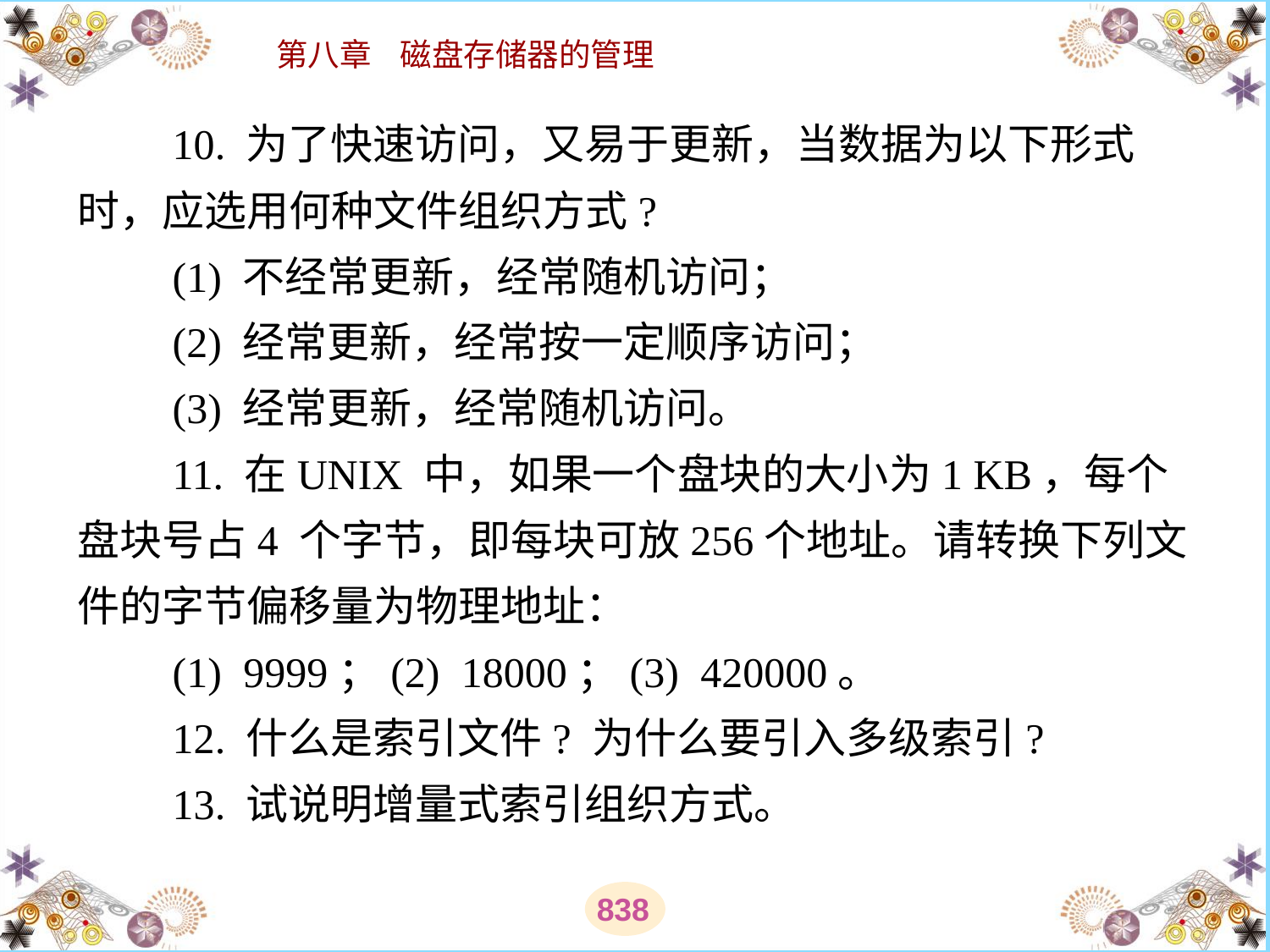

# 10. 为了快速访问，又易于更新，当数据为以下形式时，应选用何种文件组织方式? 　　(1) 不经常更新，经常随机访问； 　　(2) 经常更新，经常按一定顺序访问； 　　(3) 经常更新，经常随机访问。 　　11. 在UNIX 中，如果一个盘块的大小为1 KB，每个盘块号占4 个字节，即每块可放256个地址。请转换下列文件的字节偏移量为物理地址： 　　(1)  9999；(2)  18000；(3)  420000。 　　12. 什么是索引文件? 为什么要引入多级索引? 　　13. 试说明增量式索引组织方式。